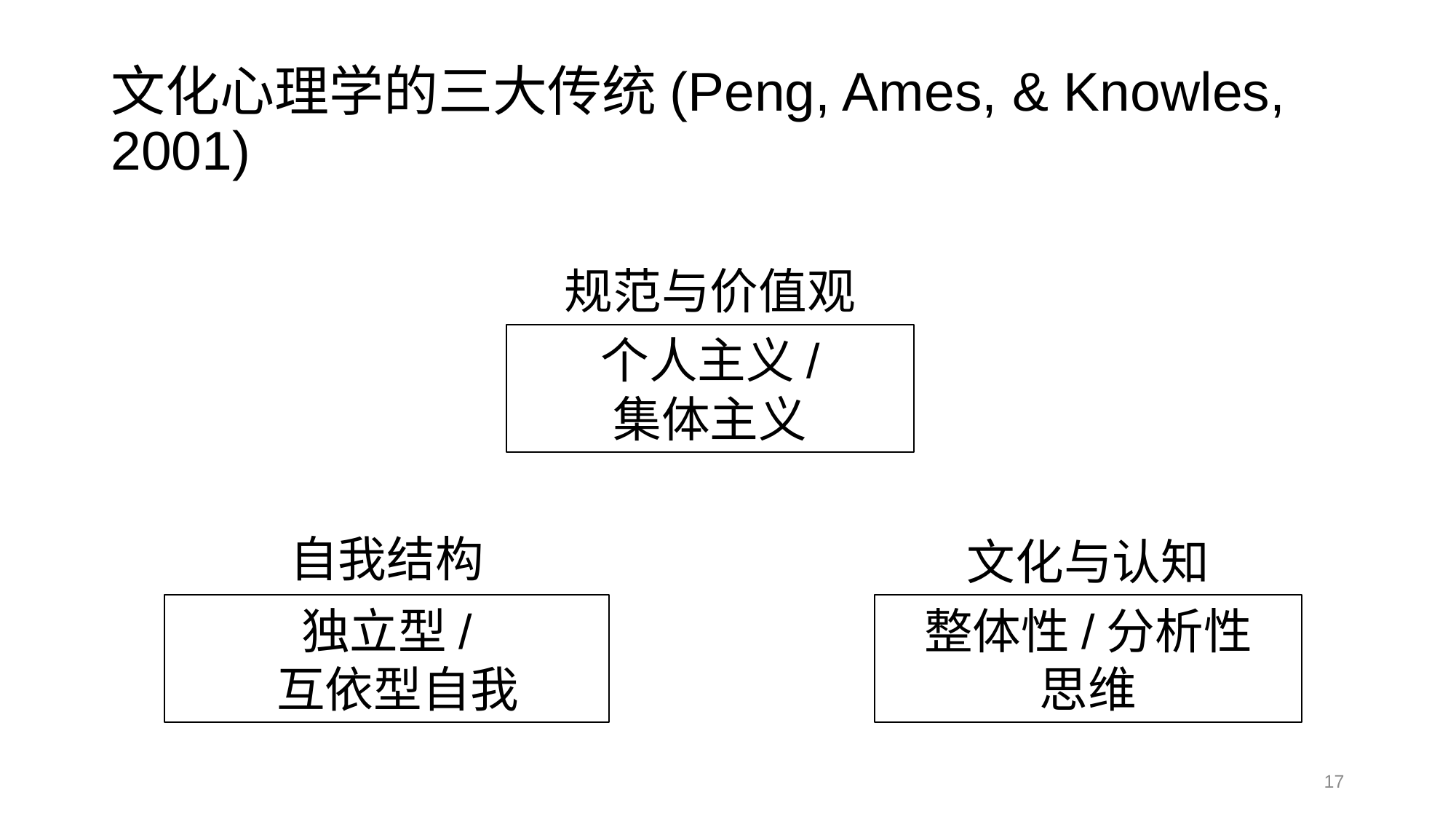

# 文化心理学的三大传统(Peng, Ames, & Knowles, 2001)

规范与价值观
个人主义/
集体主义
自我结构
文化与认知
独立型/
 互依型自我
整体性/分析性
思维
17